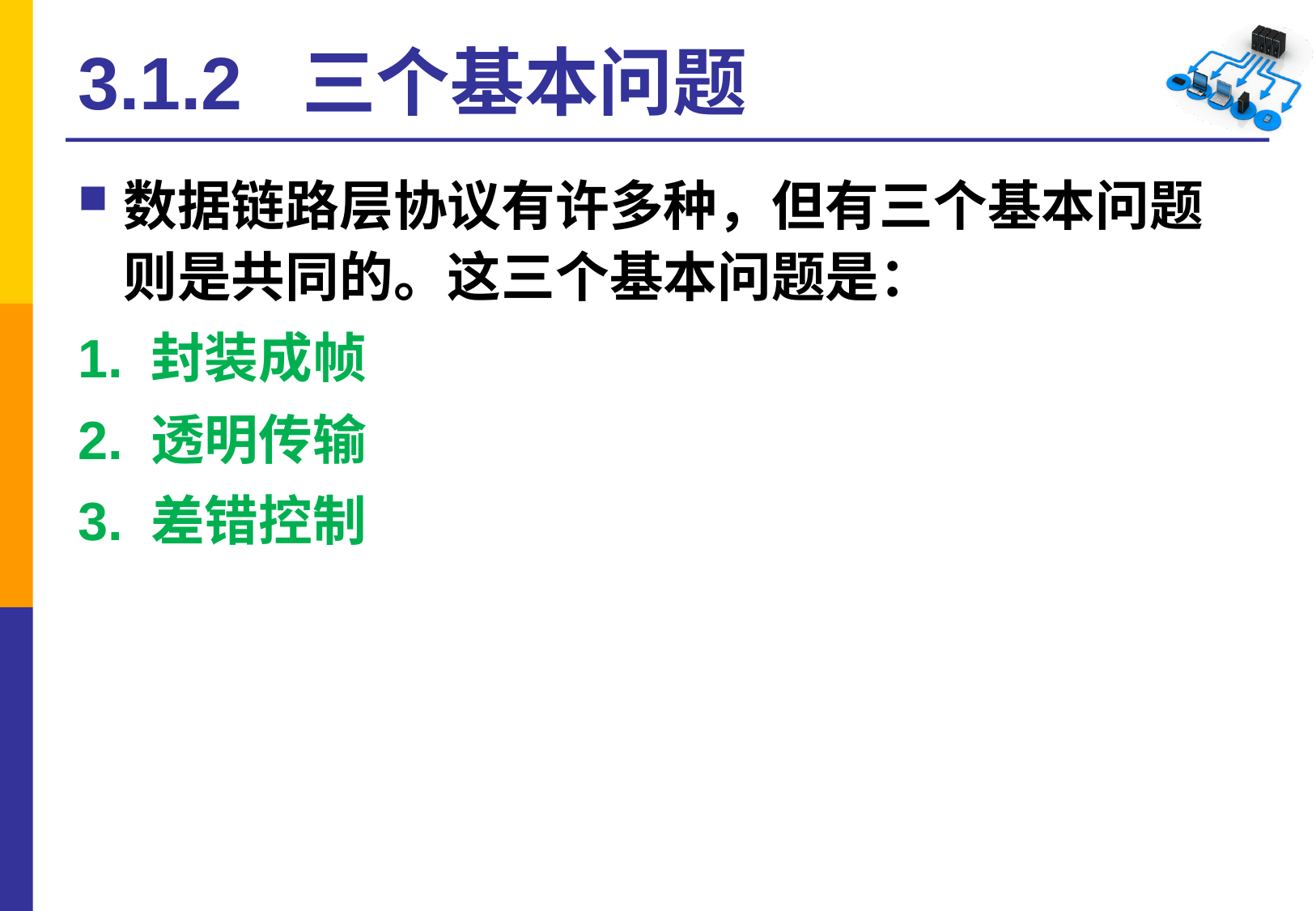

# 3.1.2  三个基本问题
数据链路层协议有许多种，但有三个基本问题则是共同的。这三个基本问题是：
1. 封装成帧
2. 透明传输
3. 差错控制